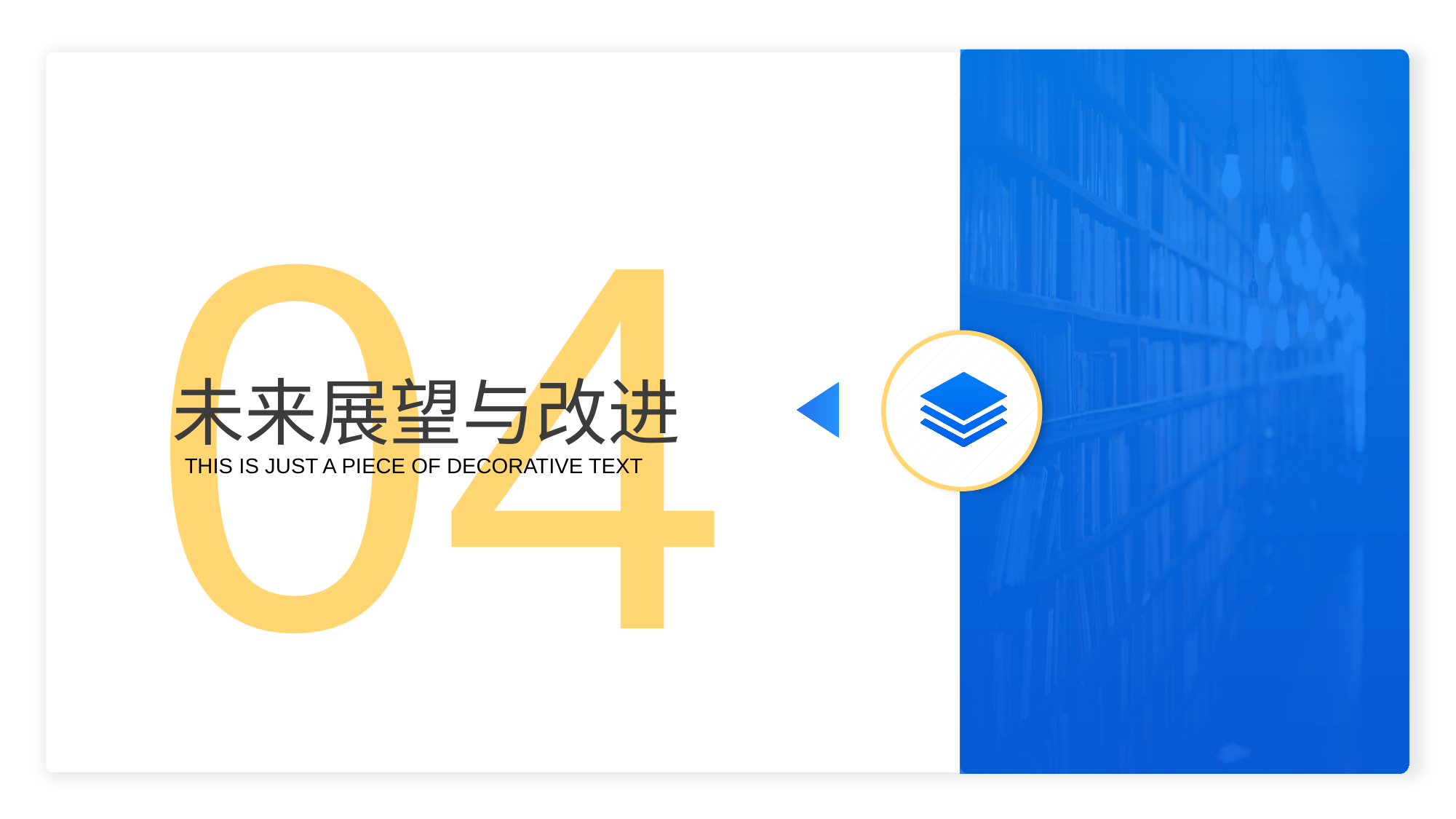

04
未来展望与改进

THIS IS JUST A PIECE OF DECORATIVE TEXT